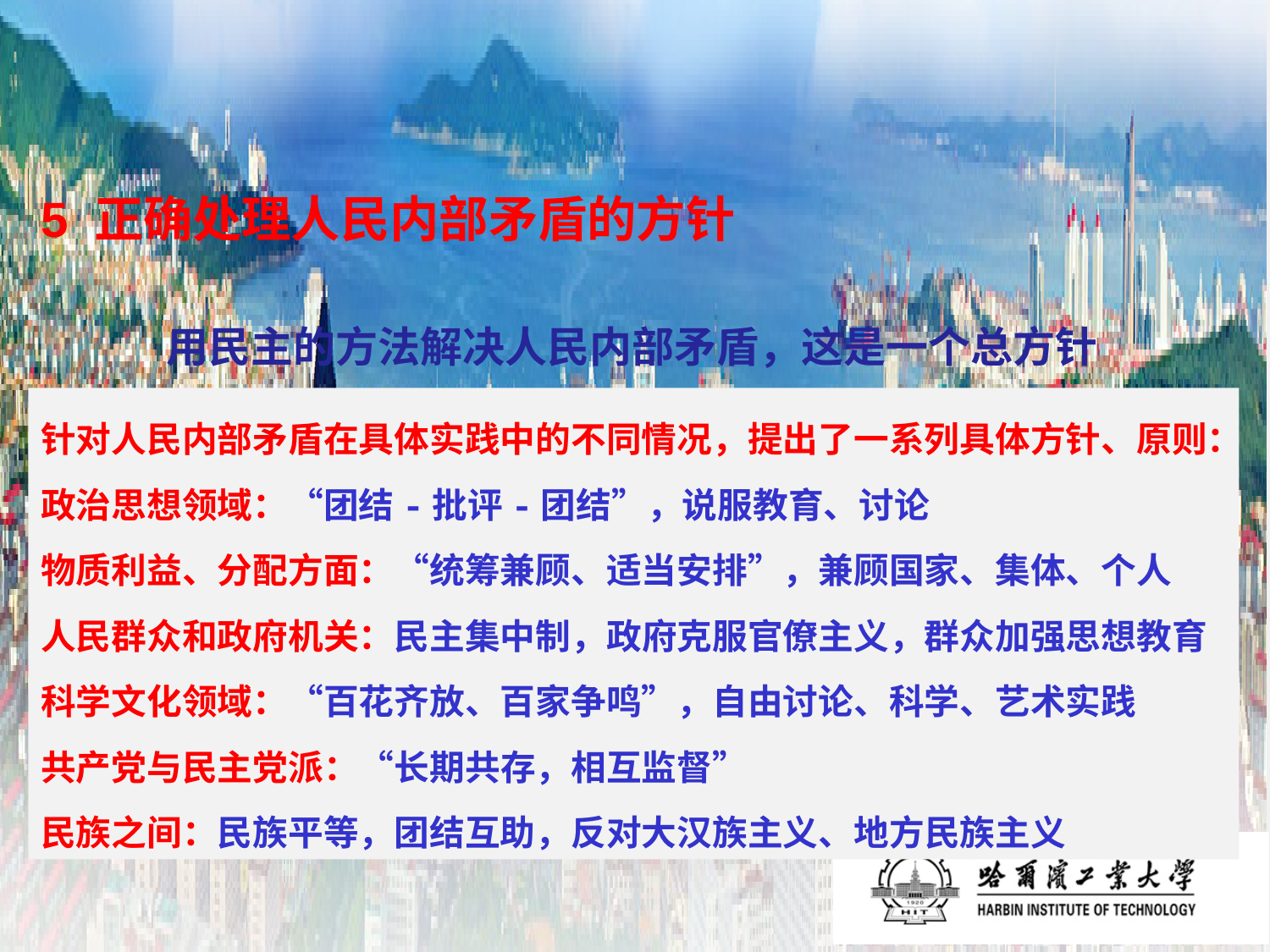

# 5 正确处理人民内部矛盾的方针
   用民主的方法解决人民内部矛盾，这是一个总方针
针对人民内部矛盾在具体实践中的不同情况，提出了一系列具体方针、原则：
政治思想领域：“团结-批评-团结”，说服教育、讨论
物质利益、分配方面：“统筹兼顾、适当安排”，兼顾国家、集体、个人
人民群众和政府机关：民主集中制，政府克服官僚主义，群众加强思想教育
科学文化领域：“百花齐放、百家争鸣”，自由讨论、科学、艺术实践
共产党与民主党派：“长期共存，相互监督”
民族之间：民族平等，团结互助，反对大汉族主义、地方民族主义